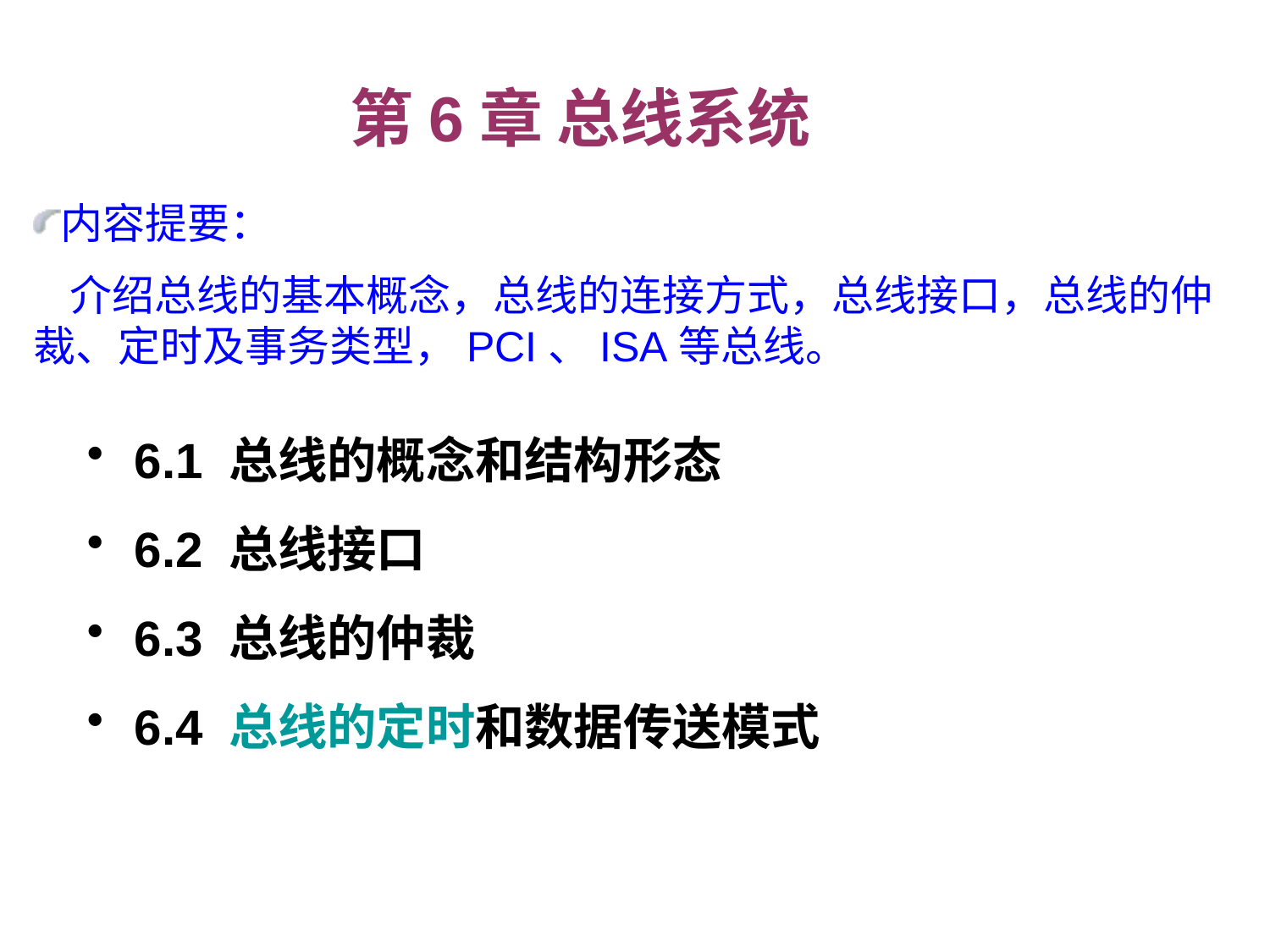

# 第6章 总线系统
内容提要：
    介绍总线的基本概念，总线的连接方式，总线接口，总线的仲裁、定时及事务类型，PCI、ISA等总线。
6.1 总线的概念和结构形态

6.2 总线接口

6.3 总线的仲裁

6.4 总线的定时和数据传送模式